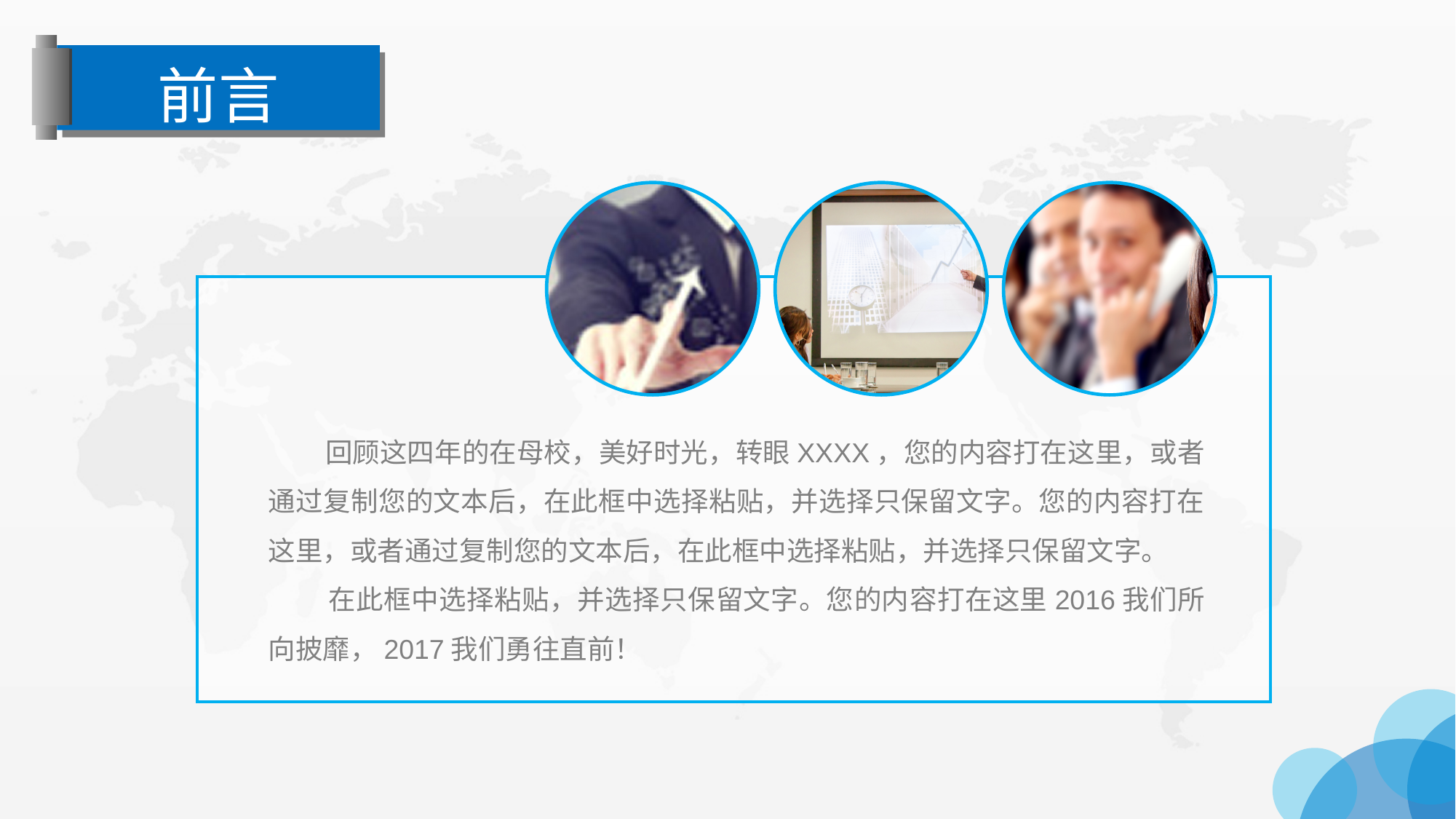

前言

        回顾这四年的在母校，美好时光，转眼XXXX，您的内容打在这里，或者通过复制您的文本后，在此框中选择粘贴，并选择只保留文字。您的内容打在这里，或者通过复制您的文本后，在此框中选择粘贴，并选择只保留文字。
        在此框中选择粘贴，并选择只保留文字。您的内容打在这里2016我们所向披靡，2017我们勇往直前！